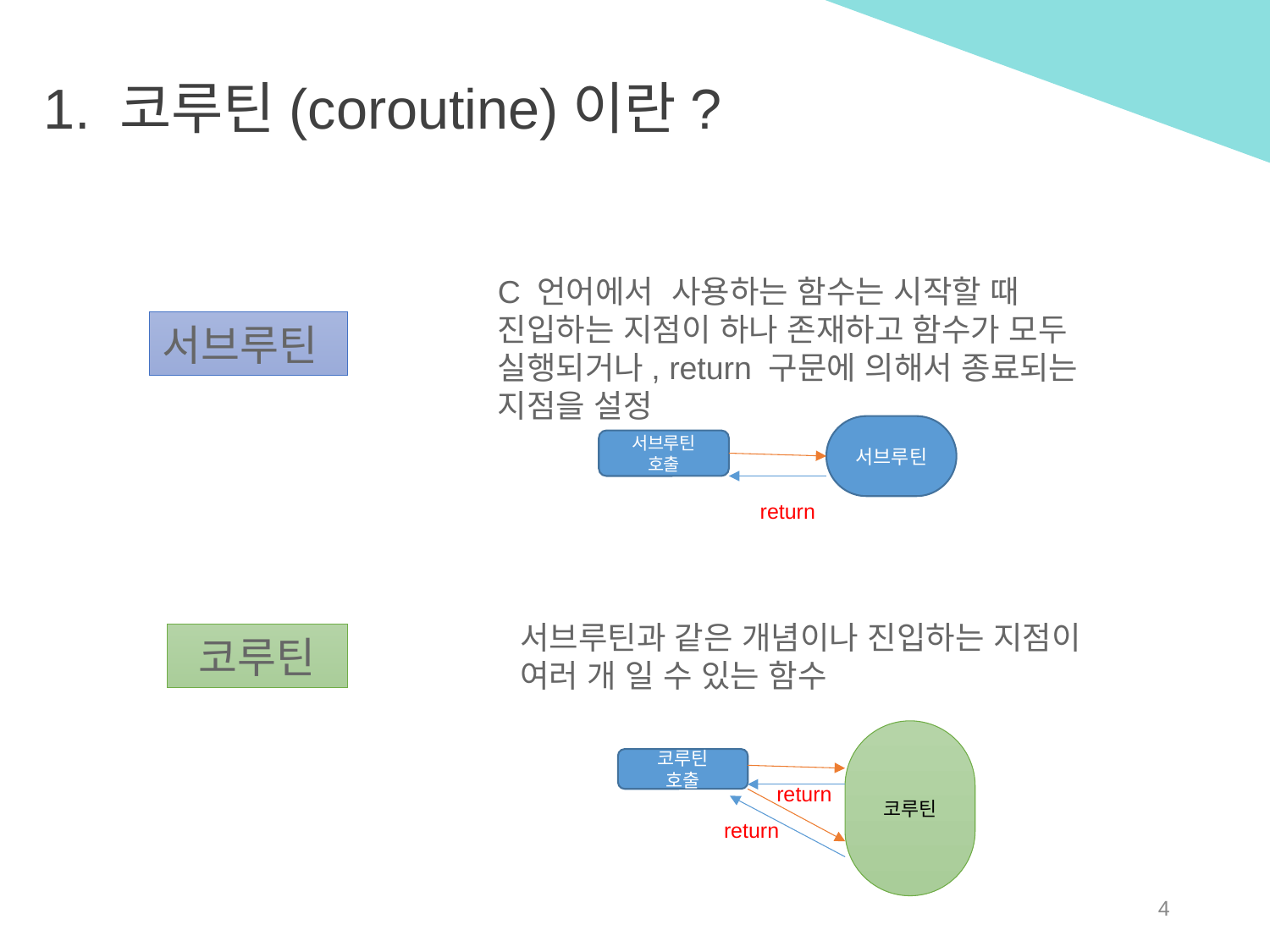

1. 코루틴(coroutine)이란?
C 언어에서  사용하는 함수는 시작할 때 진입하는 지점이 하나 존재하고 함수가 모두 실행되거나, return 구문에 의해서 종료되는 지점을 설정
서브루틴
서브루틴
서브루틴
호출
return
서브루틴과 같은 개념이나 진입하는 지점이 여러 개 일 수 있는 함수
코루틴
코루틴
코루틴
호출
return
return
4